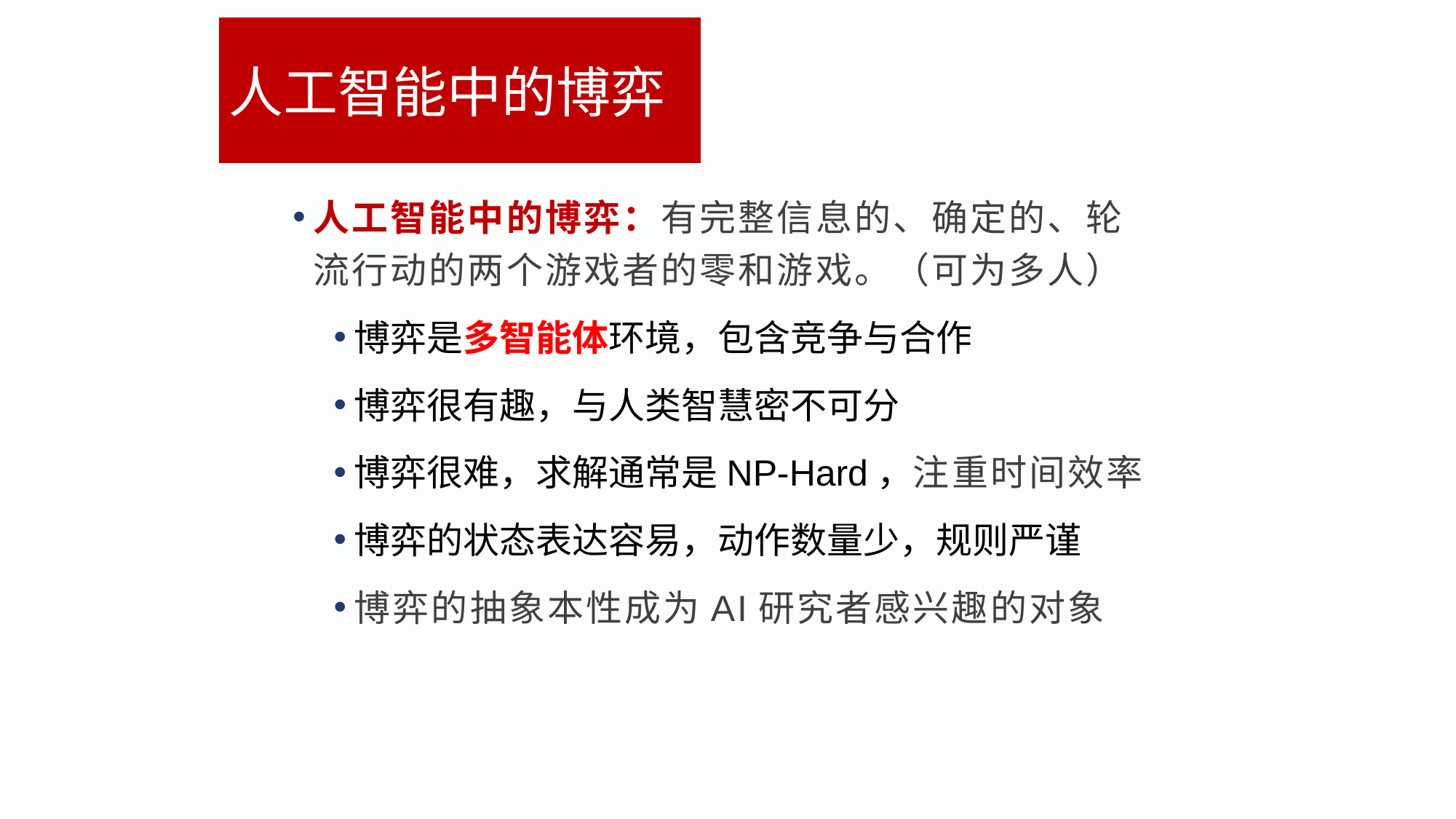

人工智能中的博弈
人工智能中的博弈：有完整信息的、确定的、轮流行动的两个游戏者的零和游戏。（可为多人）
博弈是多智能体环境，包含竞争与合作
博弈很有趣，与人类智慧密不可分
博弈很难，求解通常是NP-Hard，注重时间效率
博弈的状态表达容易，动作数量少，规则严谨
博弈的抽象本性成为AI研究者感兴趣的对象